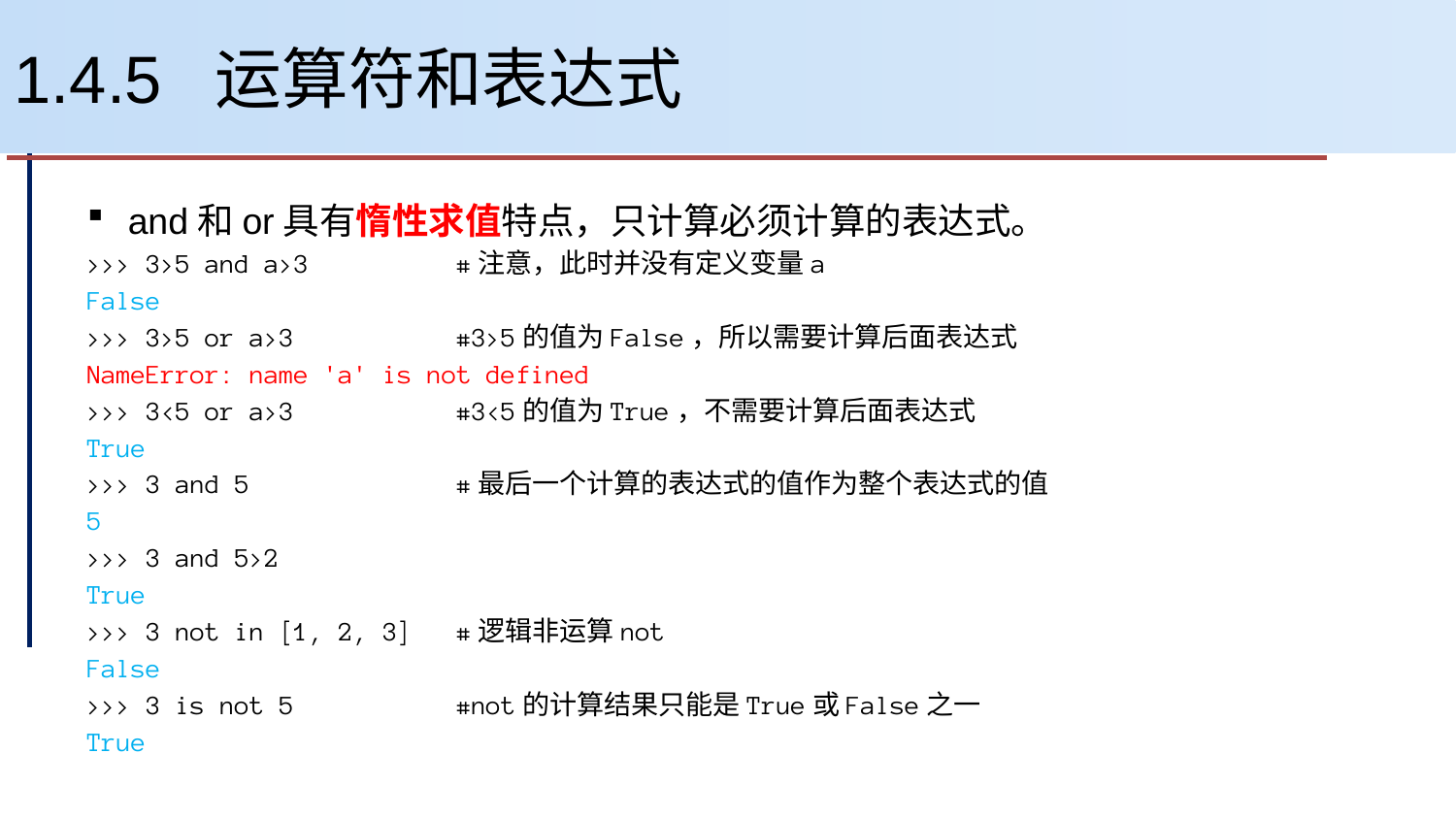

# 1.4.5  运算符和表达式
and和or具有惰性求值特点，只计算必须计算的表达式。
>>> 3>5 and a>3          #注意，此时并没有定义变量a
False
>>> 3>5 or a>3           #3>5的值为False，所以需要计算后面表达式
NameError: name 'a' is not defined
>>> 3<5 or a>3           #3<5的值为True，不需要计算后面表达式
True
>>> 3 and 5              #最后一个计算的表达式的值作为整个表达式的值
5
>>> 3 and 5>2
True
>>> 3 not in [1, 2, 3]   #逻辑非运算not
False
>>> 3 is not 5           #not的计算结果只能是True或False之一
True